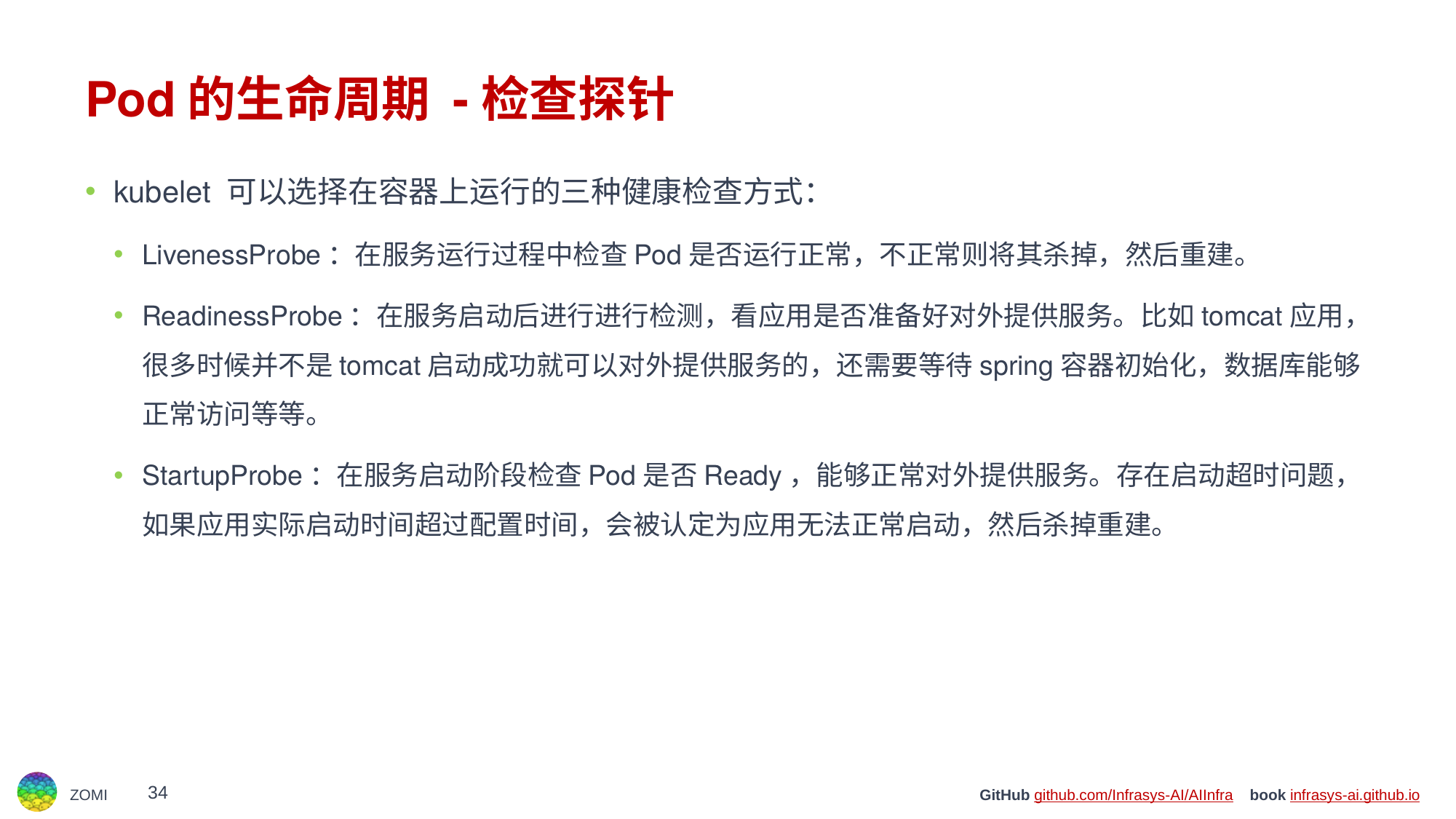

# Pod的生命周期 -检查探针
kubelet 可以选择在容器上运行的三种健康检查方式：
﻿﻿LivenessProbe：在服务运行过程中检查Pod是否运行正常，不正常则将其杀掉，然后重建。
﻿﻿ReadinessProbe：在服务启动后进行进行检测，看应用是否准备好对外提供服务。比如tomcat应用，很多时候并不是tomcat启动成功就可以对外提供服务的，还需要等待spring容器初始化，数据库能够正常访问等等。
﻿﻿StartupProbe：在服务启动阶段检查Pod是否Ready，能够正常对外提供服务。存在启动超时问题，如果应用实际启动时间超过配置时间，会被认定为应用无法正常启动，然后杀掉重建。